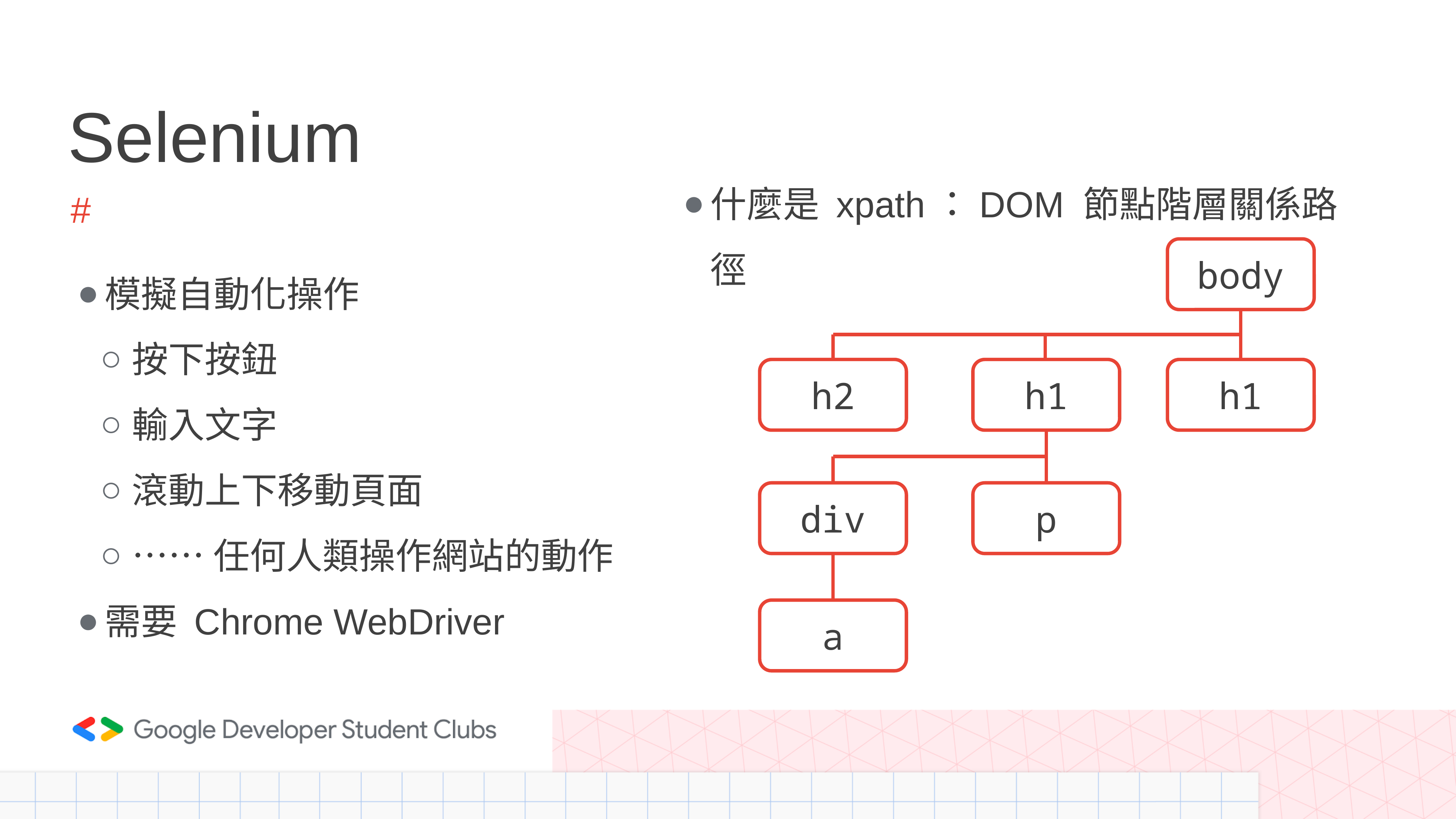

# Selenium
什麼是 xpath：DOM 節點階層關係路徑
#
body
h2
h1
h1
div
p
a
模擬自動化操作
按下按鈕
輸入文字
滾動上下移動頁面
……任何人類操作網站的動作
需要 Chrome WebDriver